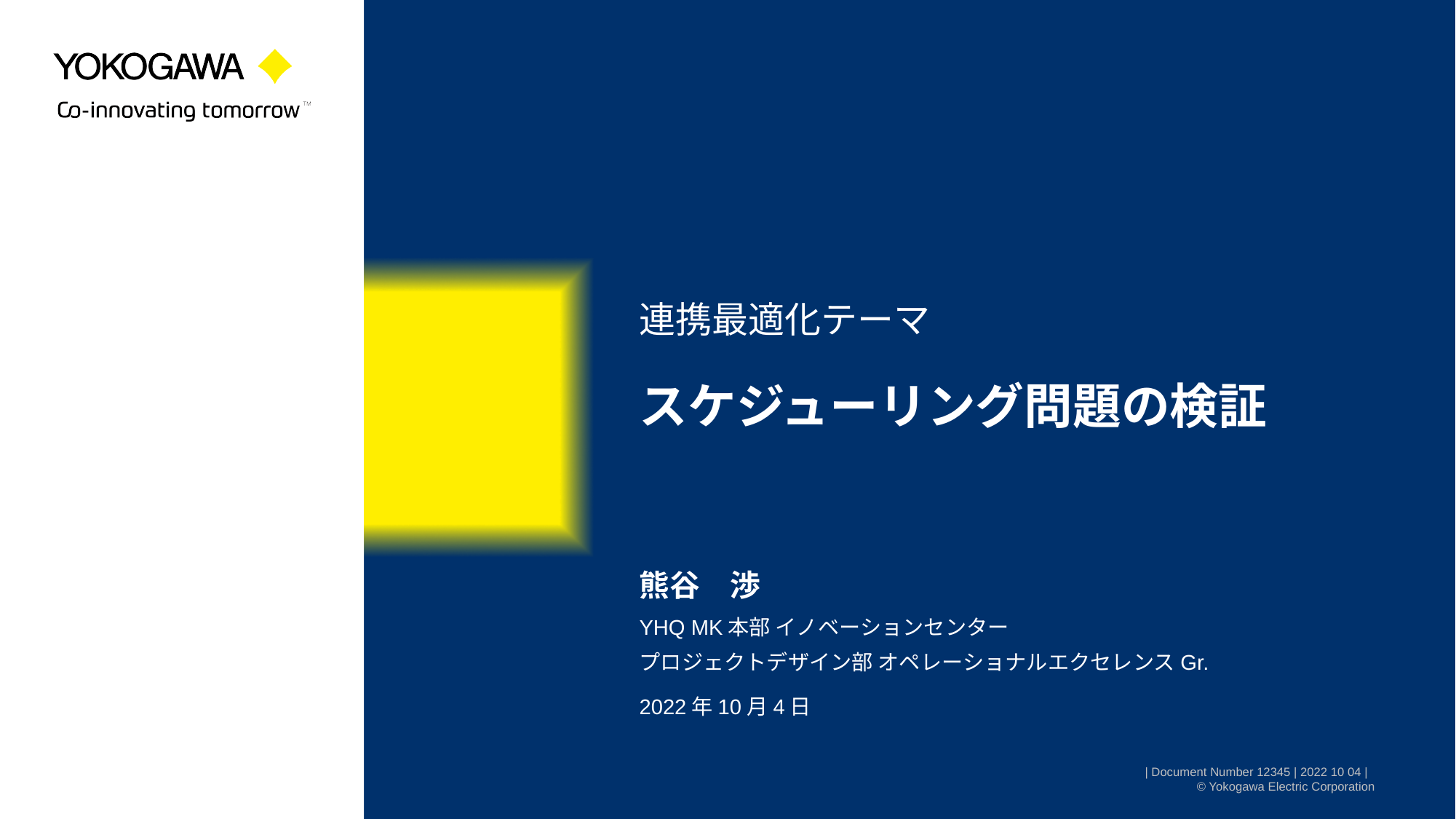

連携最適化テーマ
# スケジューリング問題の検証
熊谷　渉
YHQ MK本部 イノベーションセンター
プロジェクトデザイン部 オペレーショナルエクセレンスGr.
2022年10月4日